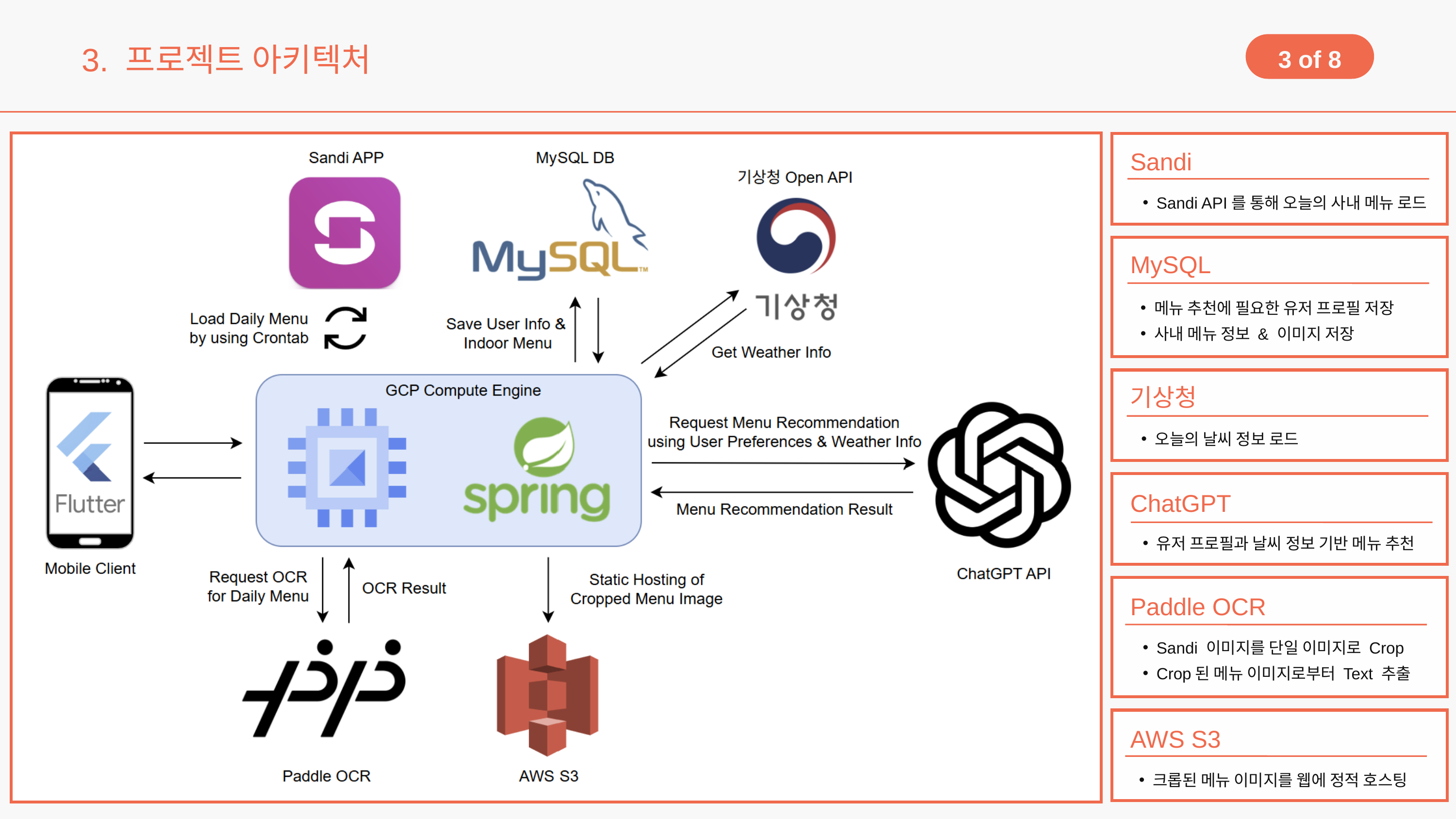

3. 프로젝트 아키텍처

3 of 8

Sandi

Sandi API를 통해 오늘의 사내 메뉴 로드

MySQL

메뉴 추천에 필요한 유저 프로필 저장
사내 메뉴 정보 & 이미지 저장

기상청

오늘의 날씨 정보 로드

ChatGPT

유저 프로필과 날씨 정보 기반 메뉴 추천

Paddle OCR

Sandi 이미지를 단일 이미지로 Crop
Crop된 메뉴 이미지로부터 Text 추출

AWS S3

크롭된 메뉴 이미지를 웹에 정적 호스팅